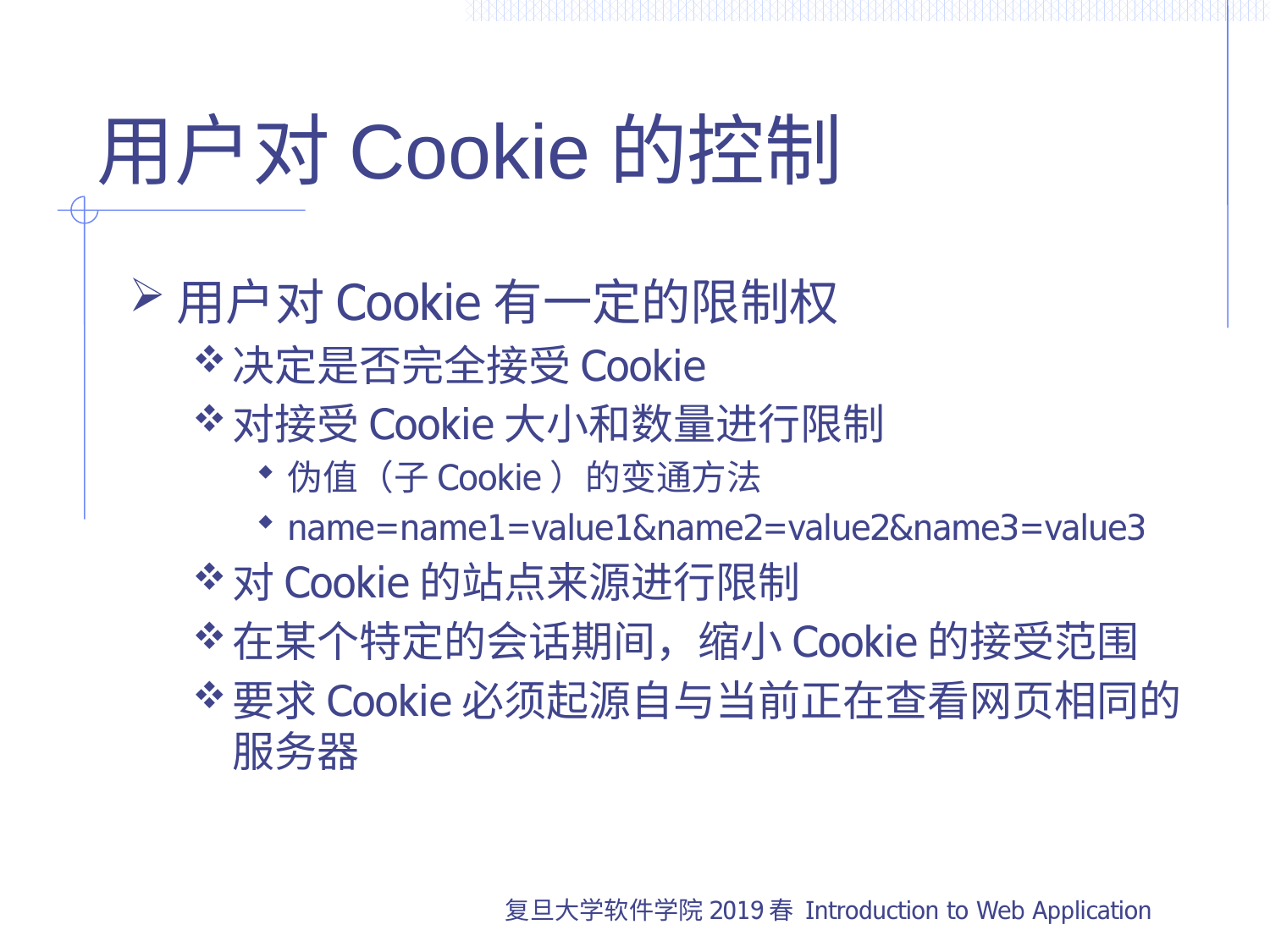

# 用户对Cookie的控制
用户对Cookie有一定的限制权
决定是否完全接受Cookie
对接受Cookie大小和数量进行限制
伪值（子Cookie）的变通方法
name=name1=value1&name2=value2&name3=value3
对Cookie的站点来源进行限制
在某个特定的会话期间，缩小Cookie的接受范围
要求Cookie必须起源自与当前正在查看网页相同的服务器